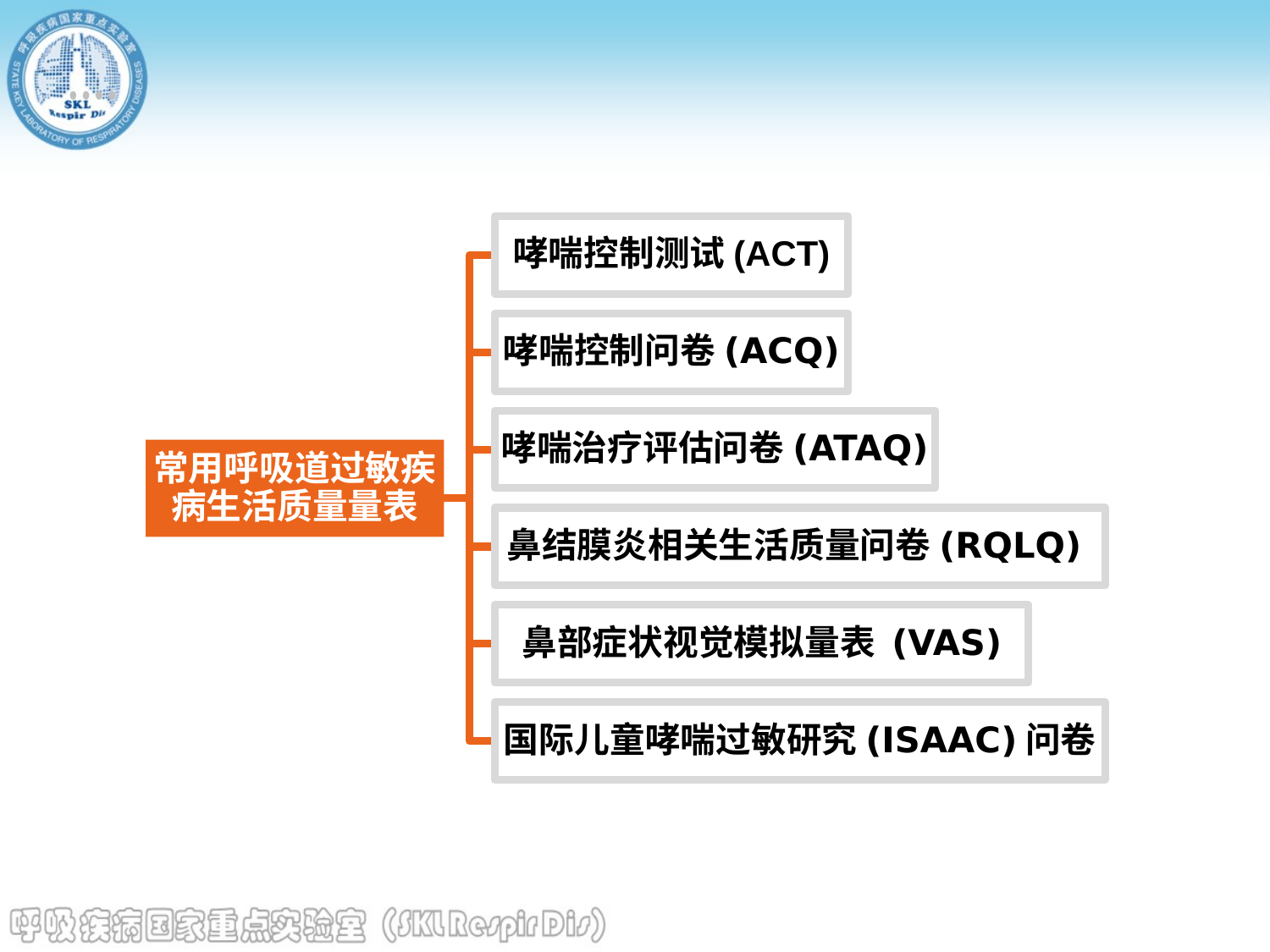

哮喘控制测试(ACT)

哮喘控制问卷(ACQ)

哮喘治疗评估问卷(ATAQ)
常用呼吸道过敏疾病生活质量量表

鼻结膜炎相关生活质量问卷(RQLQ)
  鼻部症状视觉模拟量表 (VAS)
国际儿童哮喘过敏研究(ISAAC)问卷